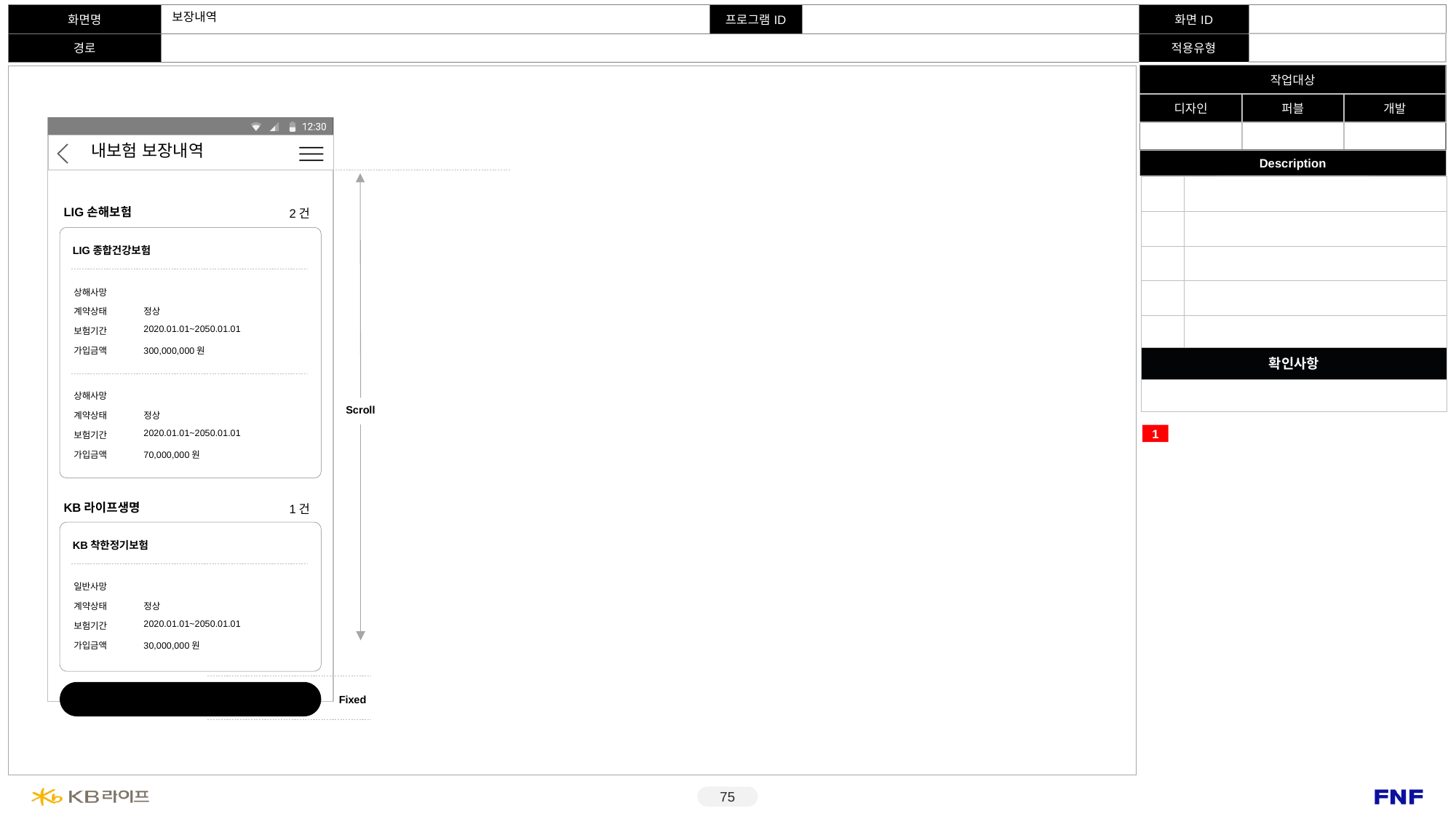

# 보장내역

내보험 보장내역
|  |  |
| --- | --- |
|  |  |
|  |  |
|  |  |
|  |  |
| 확인사항 |  |
|  | 사이버센터 로그인 관련 문구 Kbpay 적용 여부 모바일센터 이용안내 관련 내용 적용 여부 |
LIG손해보험
2건

LIG종합건강보험
| 상해사망 |  |
| --- | --- |
| 계약상태 | 정상 |
| 보험기간 | 2020.01.01~2050.01.01 |
| 가입금액 | 300,000,000원 |
| 상해사망 |  |
| --- | --- |
| 계약상태 | 정상 |
| 보험기간 | 2020.01.01~2050.01.01 |
| 가입금액 | 70,000,000원 |
Scroll
1
KB라이프생명
1건

KB착한정기보험
| 일반사망 |  |
| --- | --- |
| 계약상태 | 정상 |
| 보험기간 | 2020.01.01~2050.01.01 |
| 가입금액 | 30,000,000원 |
확인
Fixed